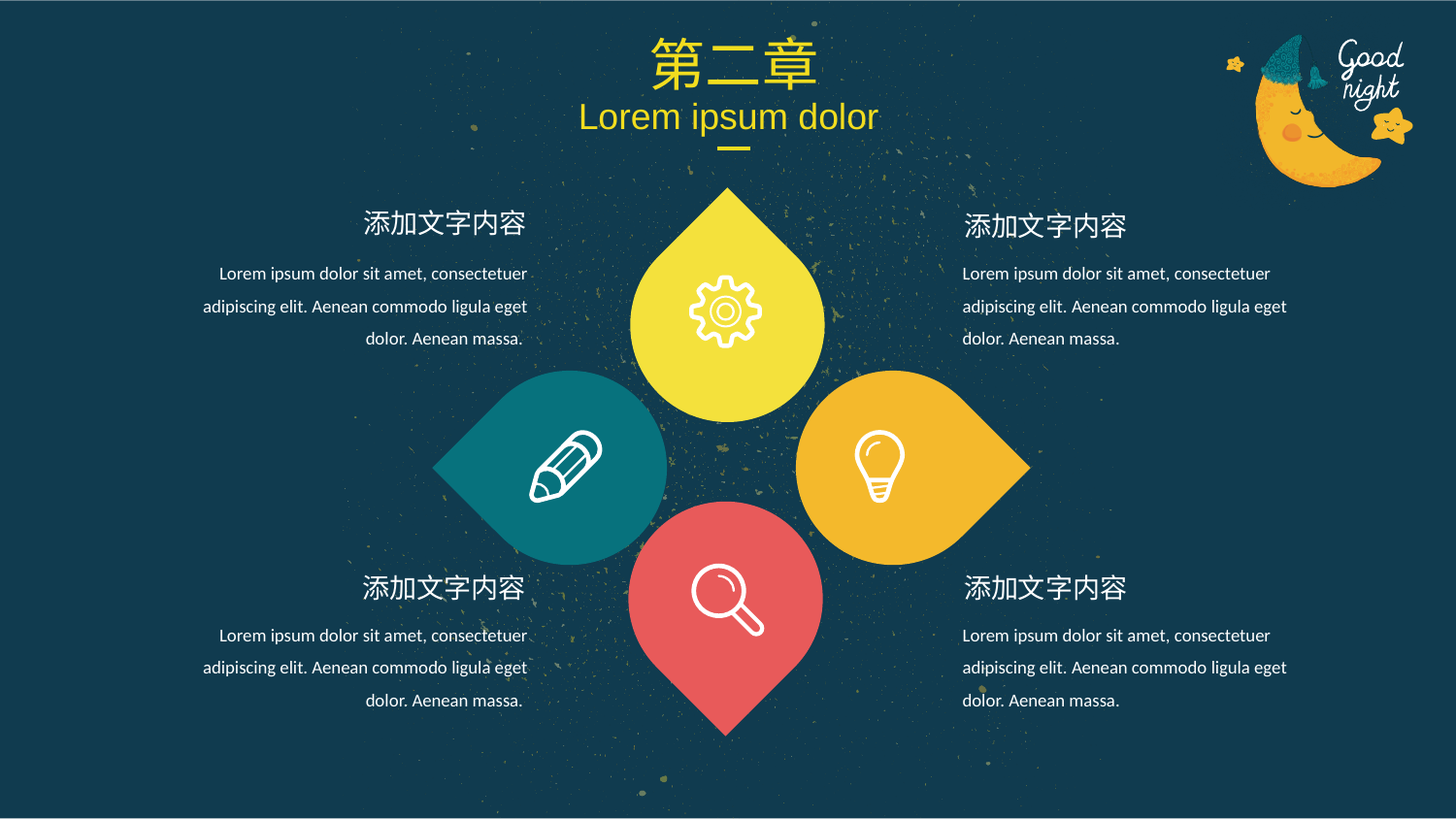

第二章
Lorem ipsum dolor
添加文字内容
添加文字内容

Lorem ipsum dolor sit amet, consectetuer adipiscing elit. Aenean commodo ligula eget dolor. Aenean massa.
Lorem ipsum dolor sit amet, consectetuer adipiscing elit. Aenean commodo ligula eget dolor. Aenean massa.

添加文字内容
添加文字内容

Lorem ipsum dolor sit amet, consectetuer adipiscing elit. Aenean commodo ligula eget dolor. Aenean massa.
Lorem ipsum dolor sit amet, consectetuer adipiscing elit. Aenean commodo ligula eget dolor. Aenean massa.